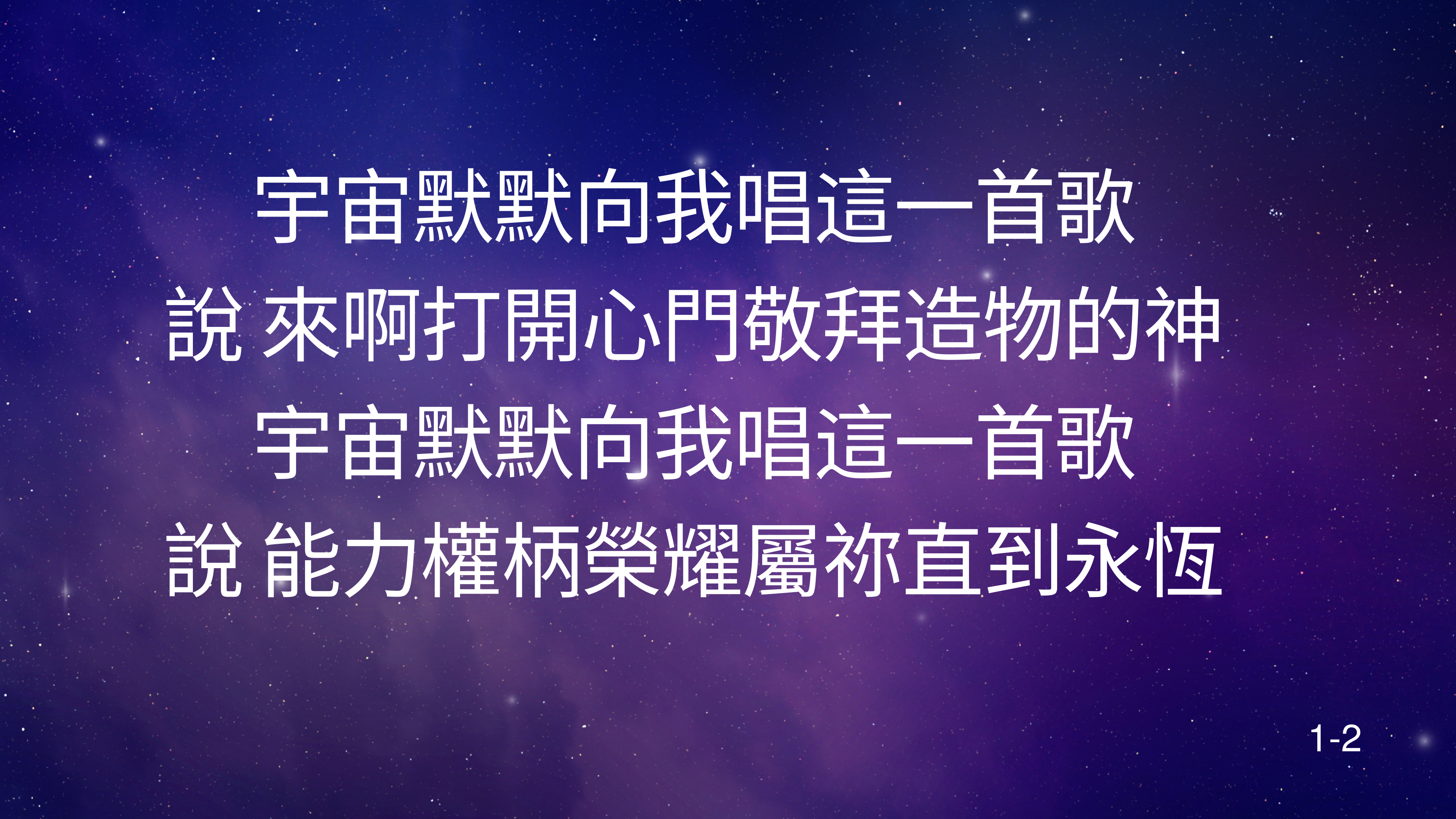

# 宇宙默默向我唱這一首歌
說 來啊打開心門敬拜造物的神
宇宙默默向我唱這一首歌
說 能力權柄榮耀屬祢直到永恆
1-2